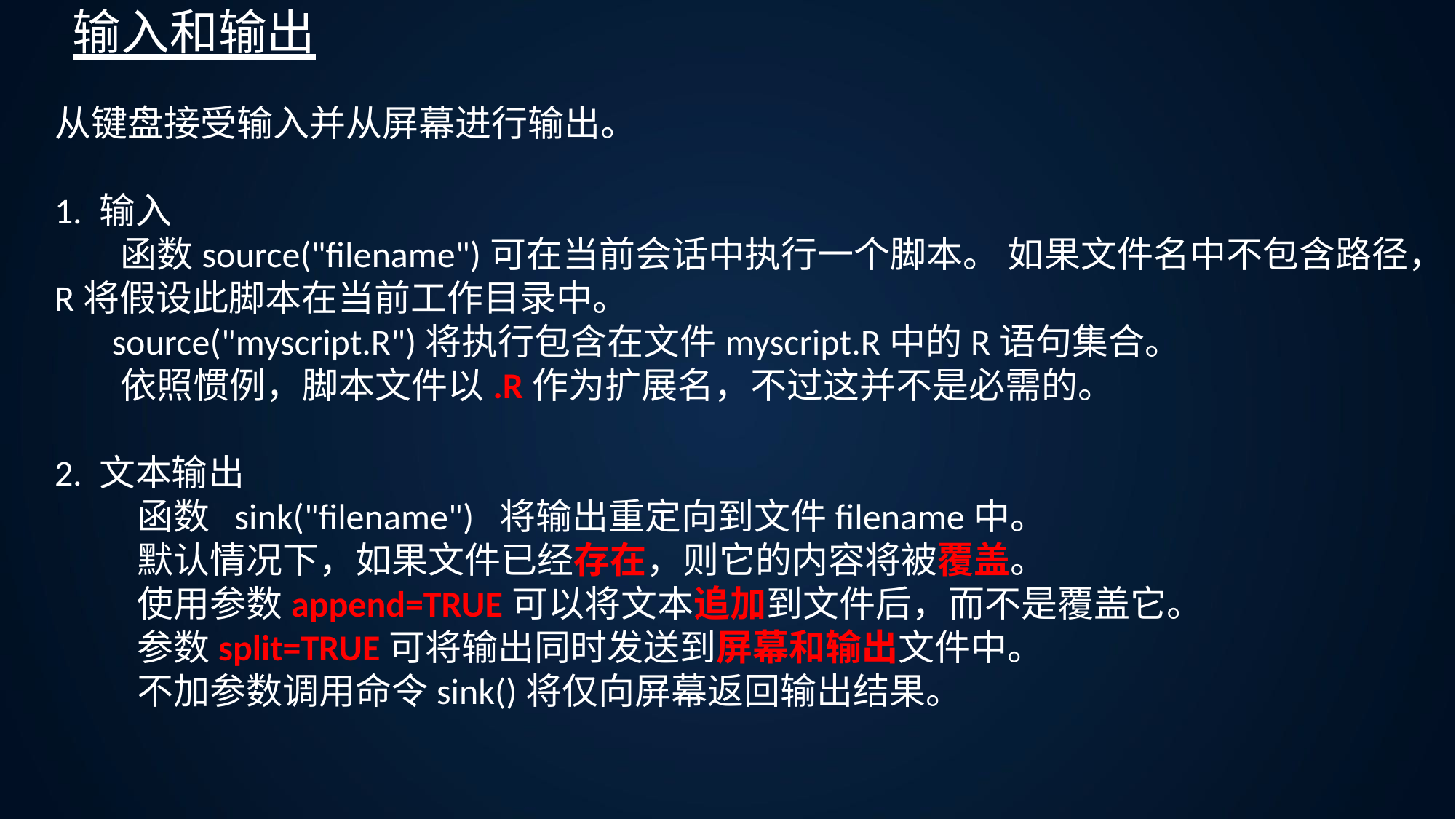

# 输入和输出
从键盘接受输入并从屏幕进行输出。

1. 输入
       函数source("filename")可在当前会话中执行一个脚本。 如果文件名中不包含路径，R将假设此脚本在当前工作目录中。
       source("myscript.R")将执行包含在文件myscript.R中的R语句集合。
       依照惯例，脚本文件以.R作为扩展名，不过这并不是必需的。

2. 文本输出
         函数  sink("filename")  将输出重定向到文件filename中。
         默认情况下，如果文件已经存在，则它的内容将被覆盖。
         使用参数append=TRUE可以将文本追加到文件后，而不是覆盖它。
         参数split=TRUE可将输出同时发送到屏幕和输出文件中。
         不加参数调用命令sink()将仅向屏幕返回输出结果。